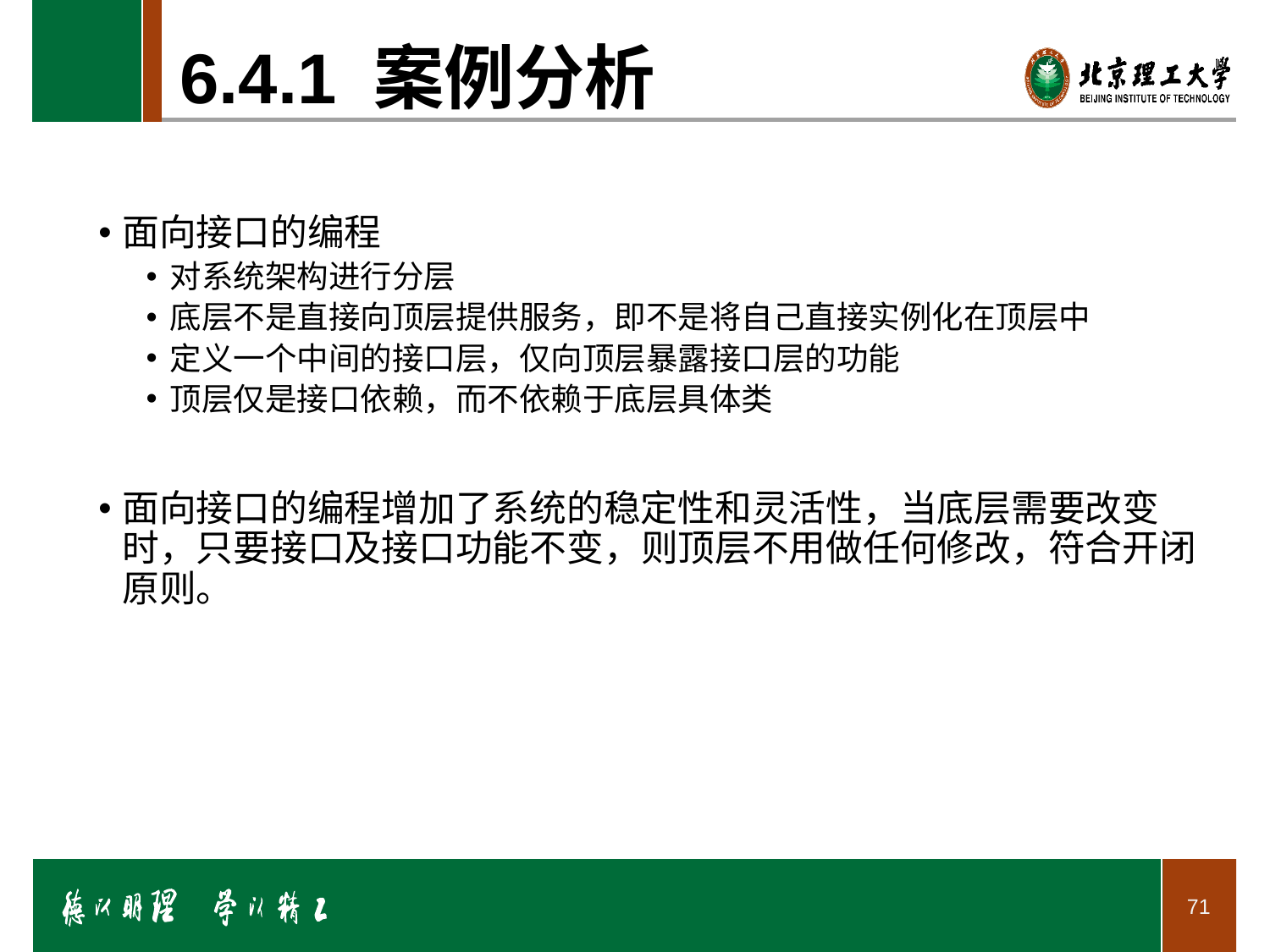

# 6.4.1 案例分析
面向接口的编程
对系统架构进行分层
底层不是直接向顶层提供服务，即不是将自己直接实例化在顶层中
定义一个中间的接口层，仅向顶层暴露接口层的功能
顶层仅是接口依赖，而不依赖于底层具体类

面向接口的编程增加了系统的稳定性和灵活性，当底层需要改变时，只要接口及接口功能不变，则顶层不用做任何修改，符合开闭原则。